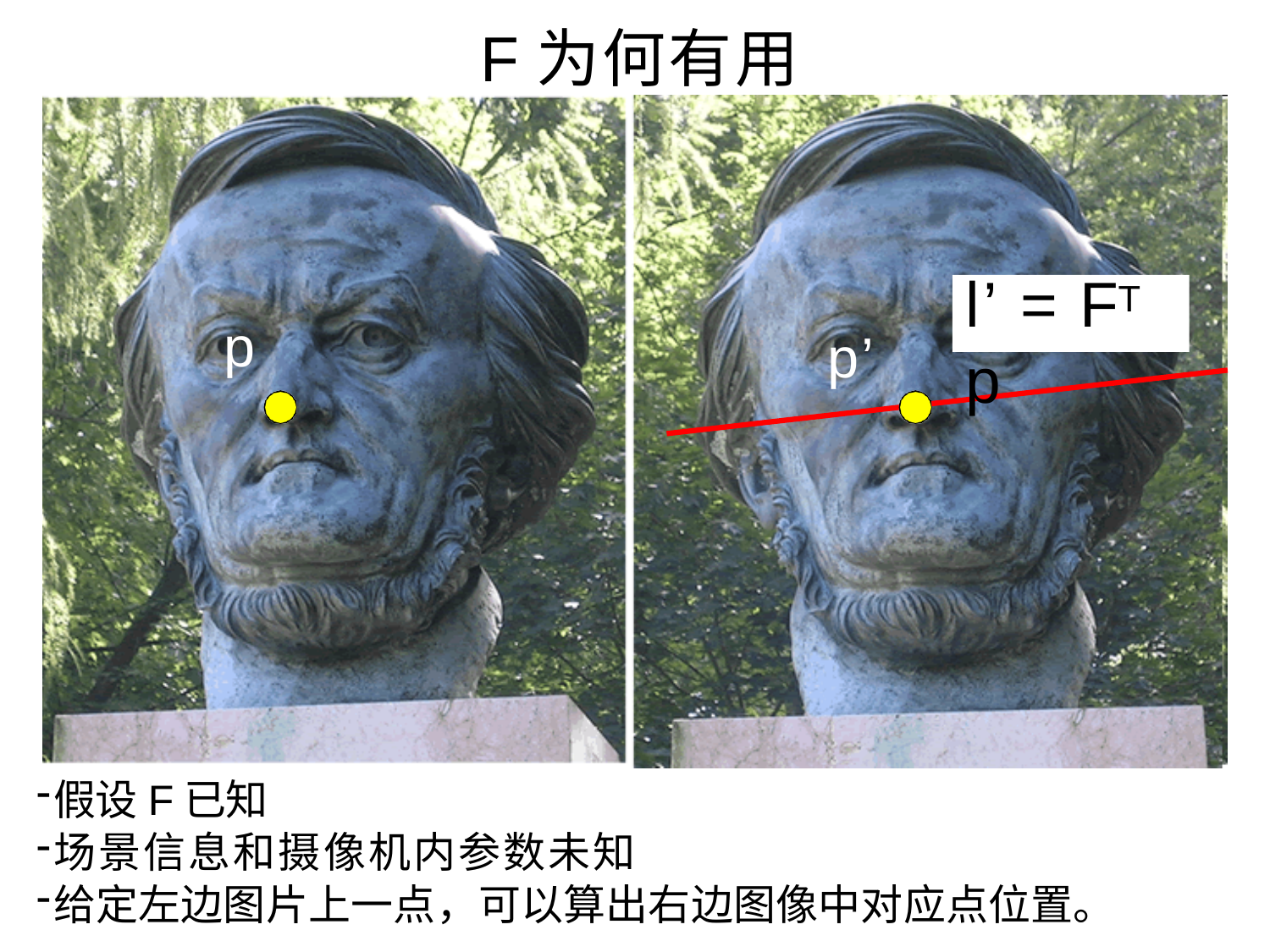

# F为何有用

l’ = FT p

p
p’

假设F已知
场景信息和摄像机内参数未知
给定左边图片上一点，可以算出右边图像中对应点位置。